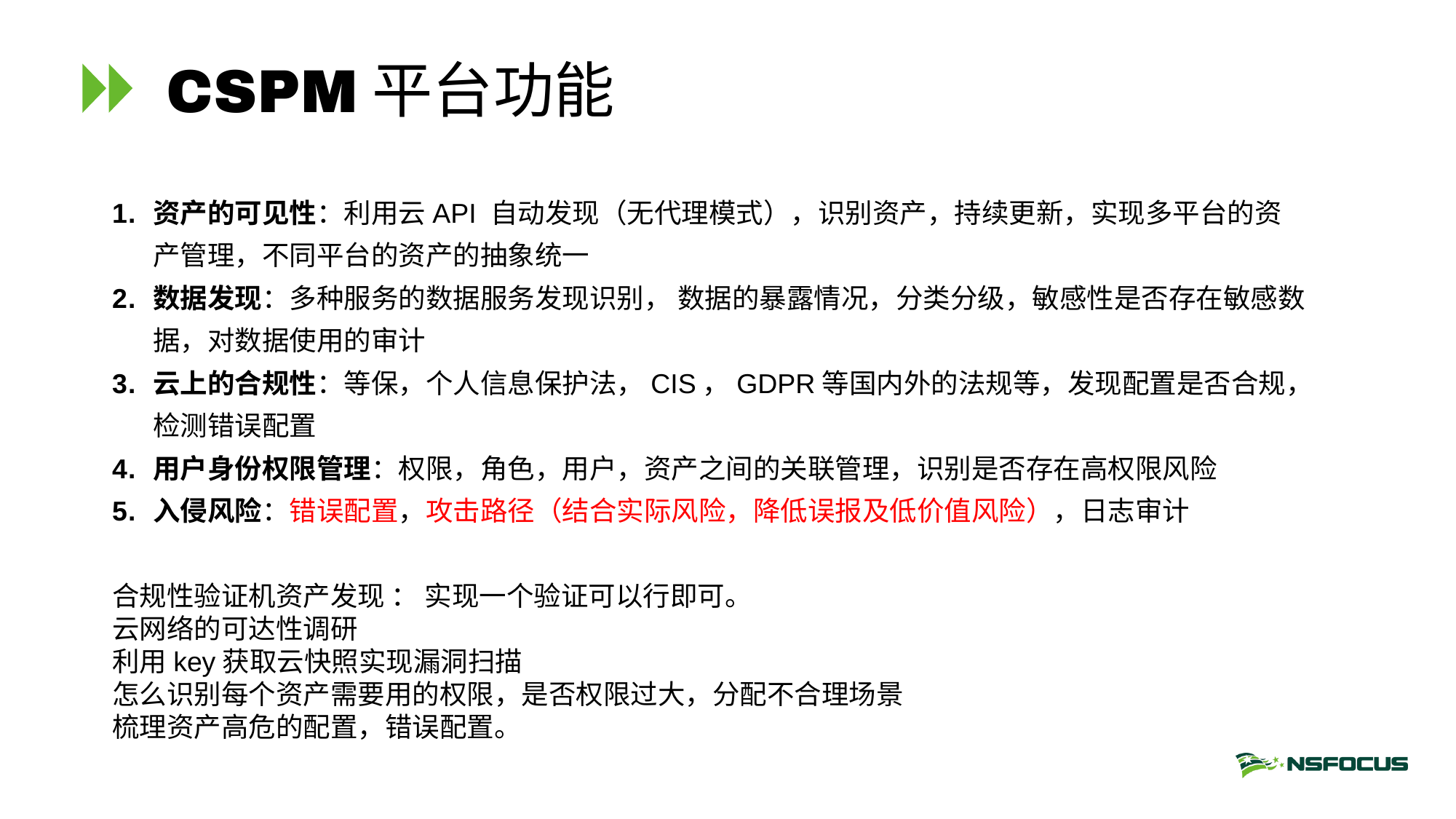

# CSPM平台功能
资产的可见性：利用云API 自动发现（无代理模式），识别资产，持续更新，实现多平台的资产管理，不同平台的资产的抽象统一
数据发现：多种服务的数据服务发现识别， 数据的暴露情况，分类分级，敏感性是否存在敏感数据，对数据使用的审计
云上的合规性：等保，个人信息保护法，CIS，GDPR等国内外的法规等，发现配置是否合规，检测错误配置
用户身份权限管理：权限，角色，用户，资产之间的关联管理，识别是否存在高权限风险
入侵风险：错误配置，攻击路径（结合实际风险，降低误报及低价值风险），日志审计
合规性验证机资产发现 ： 实现一个验证可以行即可。
云网络的可达性调研
利用key获取云快照实现漏洞扫描
怎么识别每个资产需要用的权限，是否权限过大，分配不合理场景
梳理资产高危的配置，错误配置。